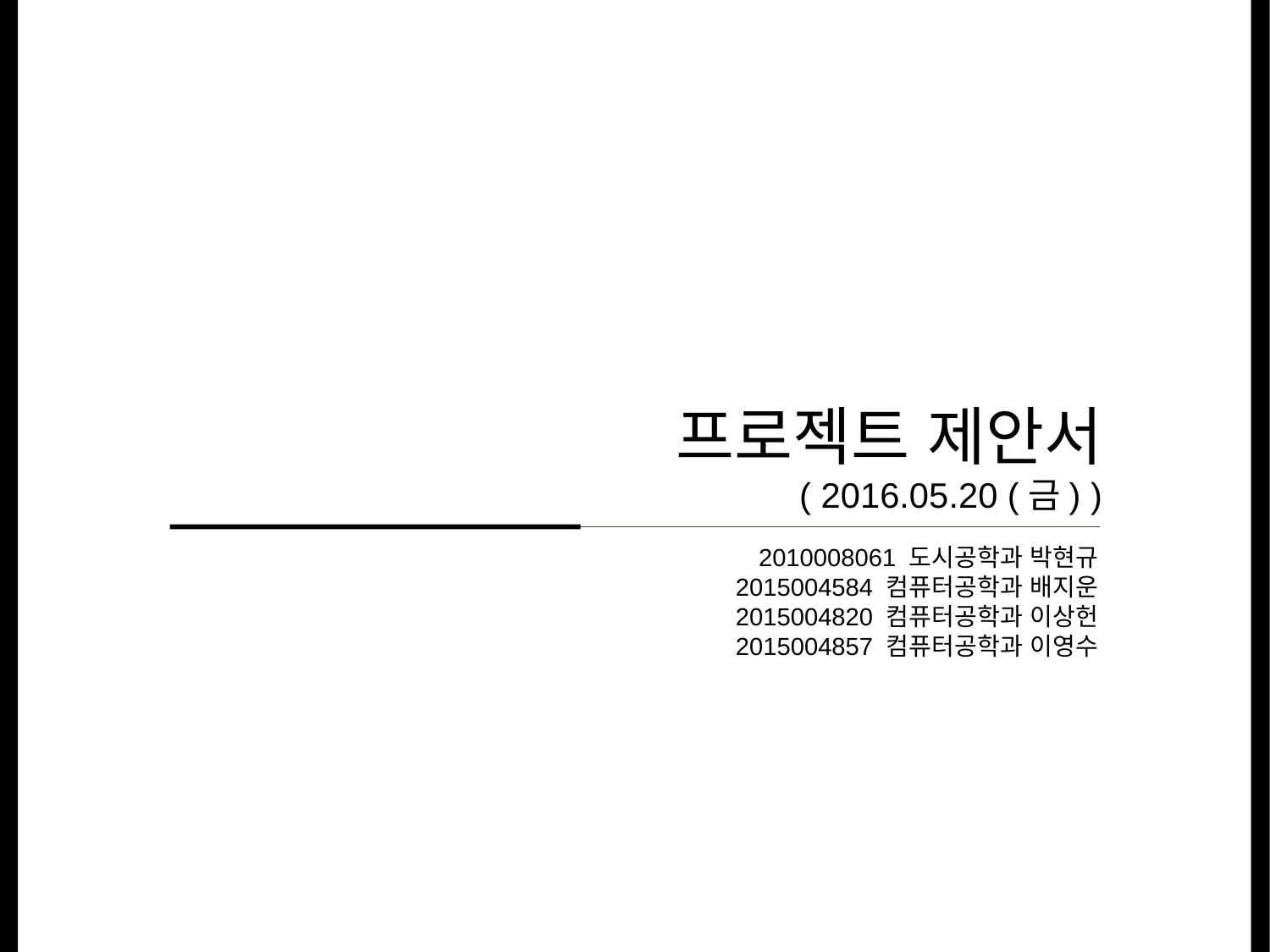

프로젝트 제안서
( 2016.05.20 (금) )

2010008061 도시공학과 박현규
2015004584 컴퓨터공학과 배지운
2015004820 컴퓨터공학과 이상헌
2015004857 컴퓨터공학과 이영수